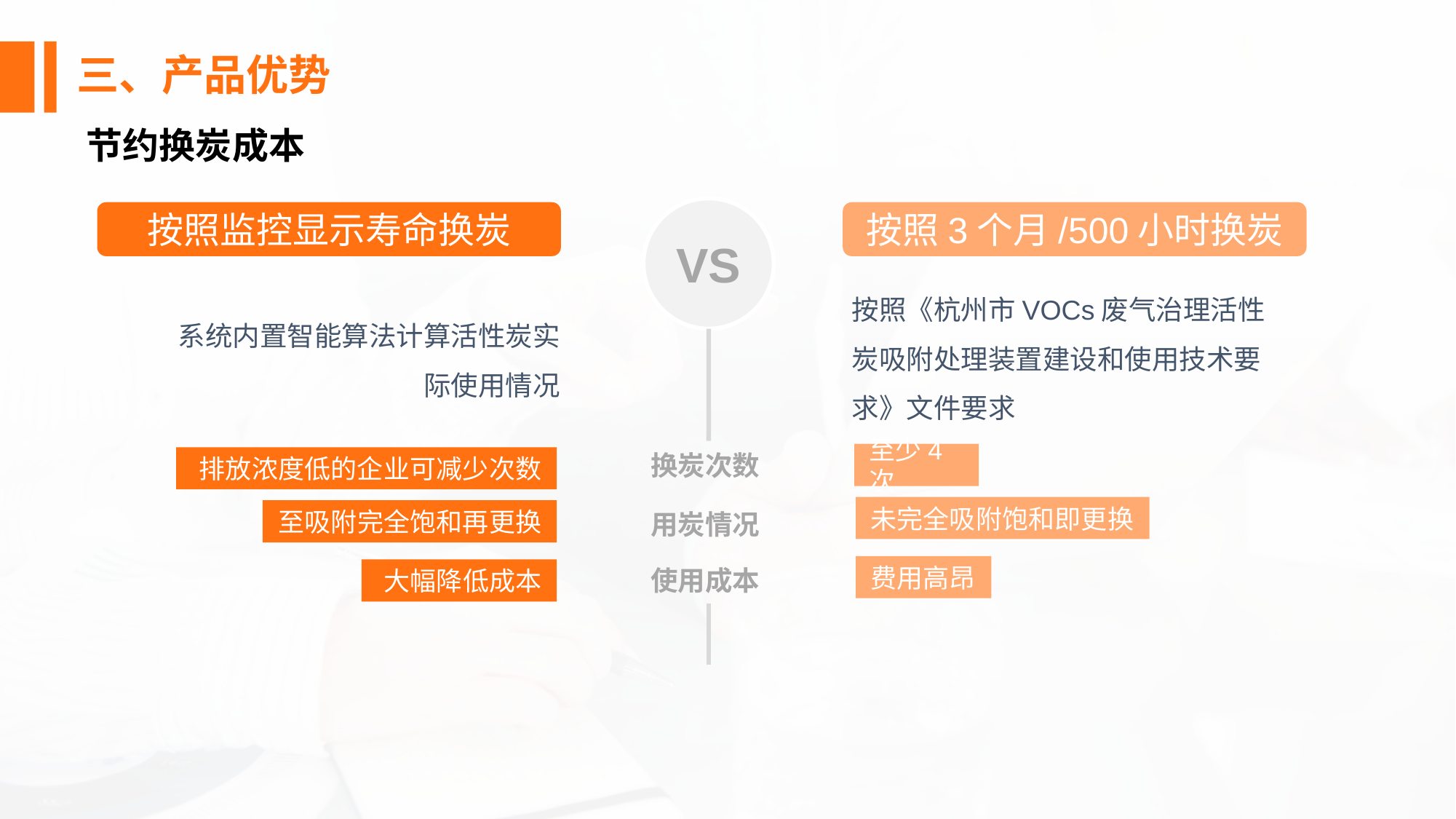

三、产品优势
节约换炭成本

按照监控显示寿命换炭
按照3个月/500小时换炭
VS
按照《杭州市VOCs废气治理活性炭吸附处理装置建设和使用技术要求》文件要求
系统内置智能算法计算活性炭实际使用情况
换炭次数
至少4次
排放浓度低的企业可减少次数
未完全吸附饱和即更换
至吸附完全饱和再更换
用炭情况
使用成本
费用高昂
大幅降低成本